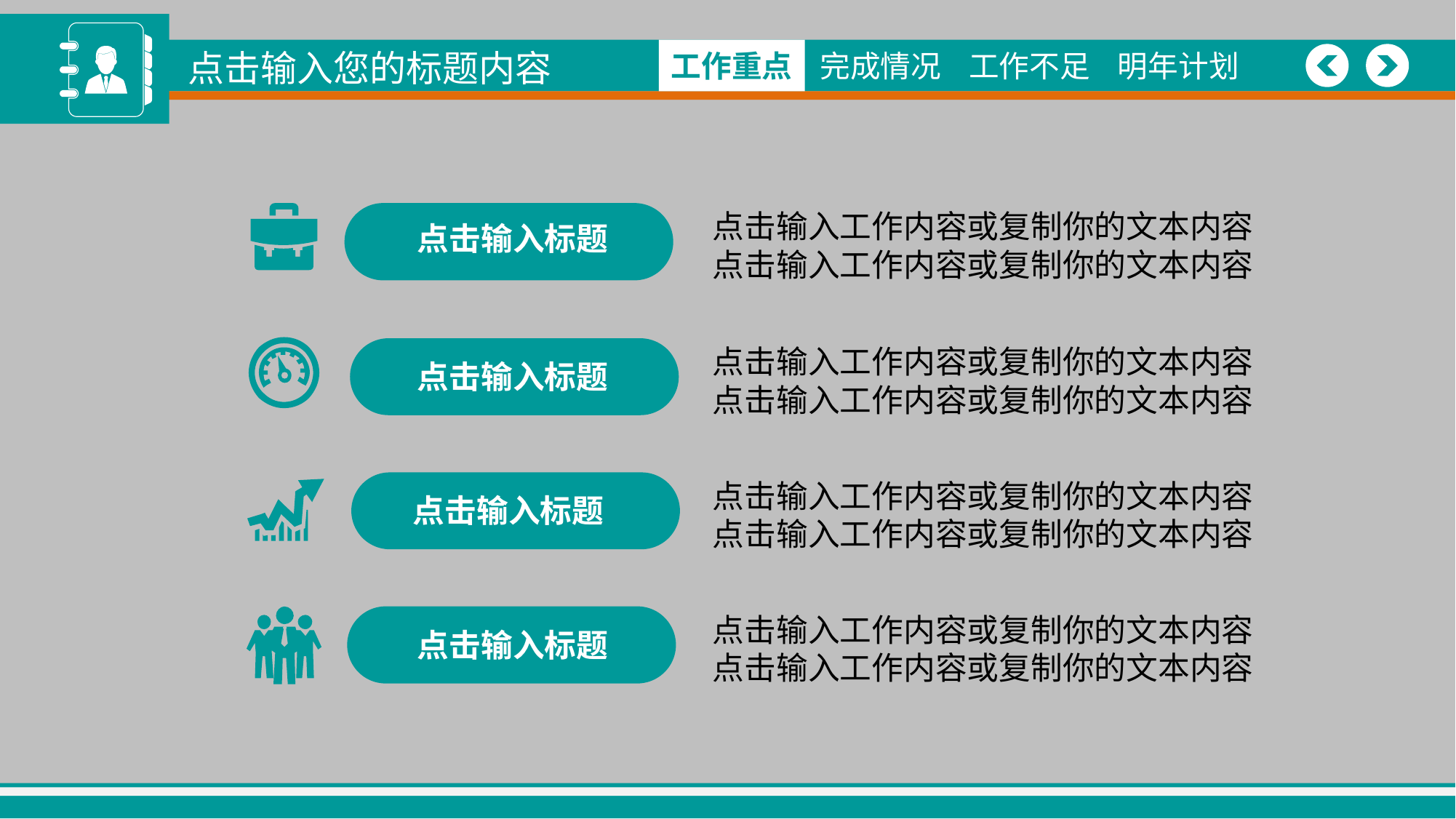

点击输入您的标题内容
图形绘制
工作重点
完成情况
工作不足
明年计划

点击输入工作内容或复制你的文本内容
点击输入工作内容或复制你的文本内容

点击输入标题
点击输入工作内容或复制你的文本内容
点击输入工作内容或复制你的文本内容

点击输入标题
点击输入工作内容或复制你的文本内容
点击输入工作内容或复制你的文本内容

点击输入标题
点击输入工作内容或复制你的文本内容
点击输入工作内容或复制你的文本内容

点击输入标题
3